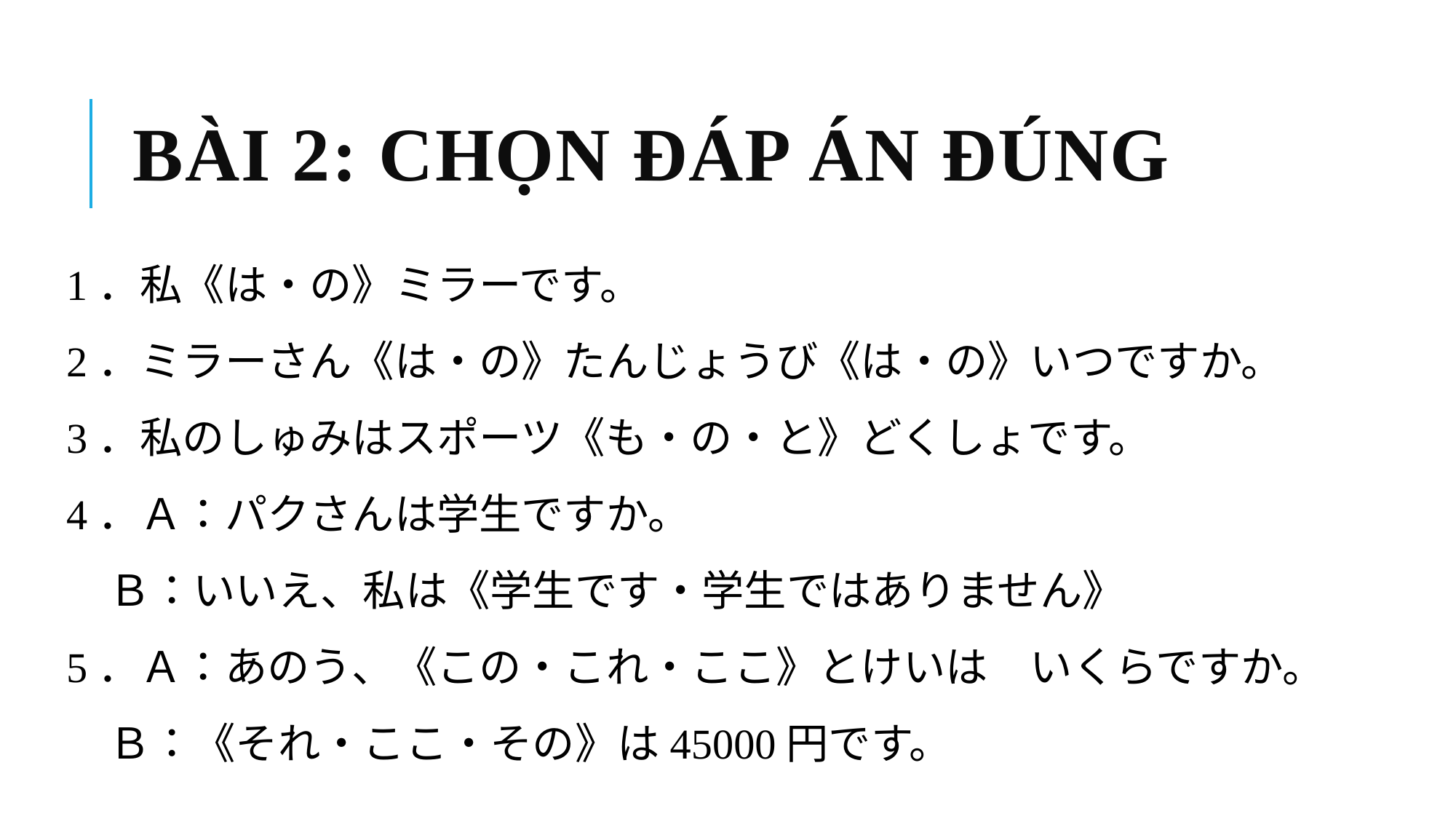

# Bài 2: CHỌN ĐÁP ÁN ĐÚNG
1．私《は・の》ミラーです。
2．ミラーさん《は・の》たんじょうび《は・の》いつですか。
3．私のしゅみはスポーツ《も・の・と》どくしょです。
4．Ａ：パクさんは学生ですか。
　Ｂ：いいえ、私は《学生です・学生ではありません》
5．Ａ：あのう、《この・これ・ここ》とけいは　いくらですか。
　Ｂ：《それ・ここ・その》は45000円です。